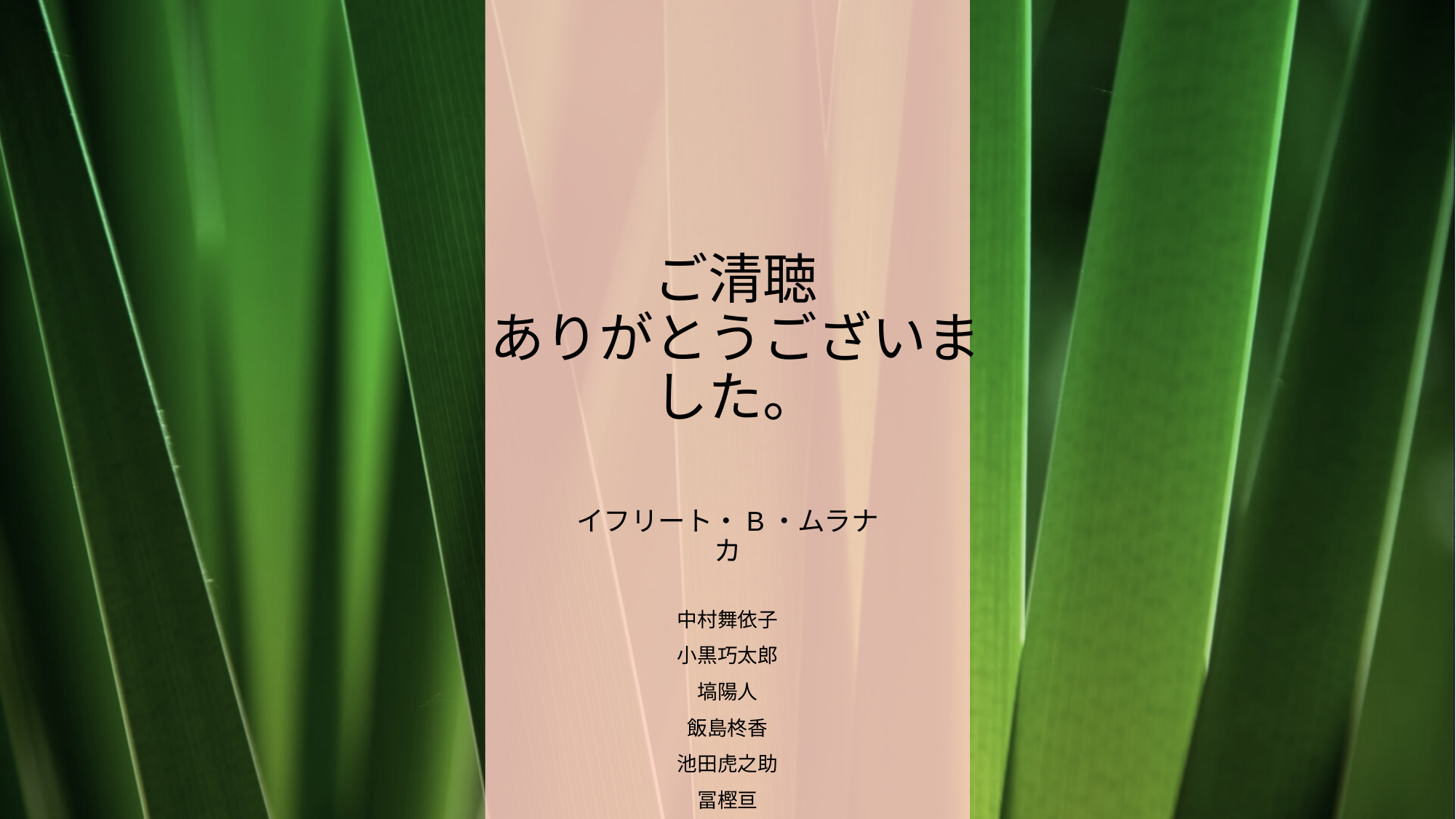

# ご清聴 ありがとうございました。
イフリート・B・ムラナカ​

中村舞依子
小黒巧太郎
塙陽人
飯島柊香
池田虎之助
冨樫亘